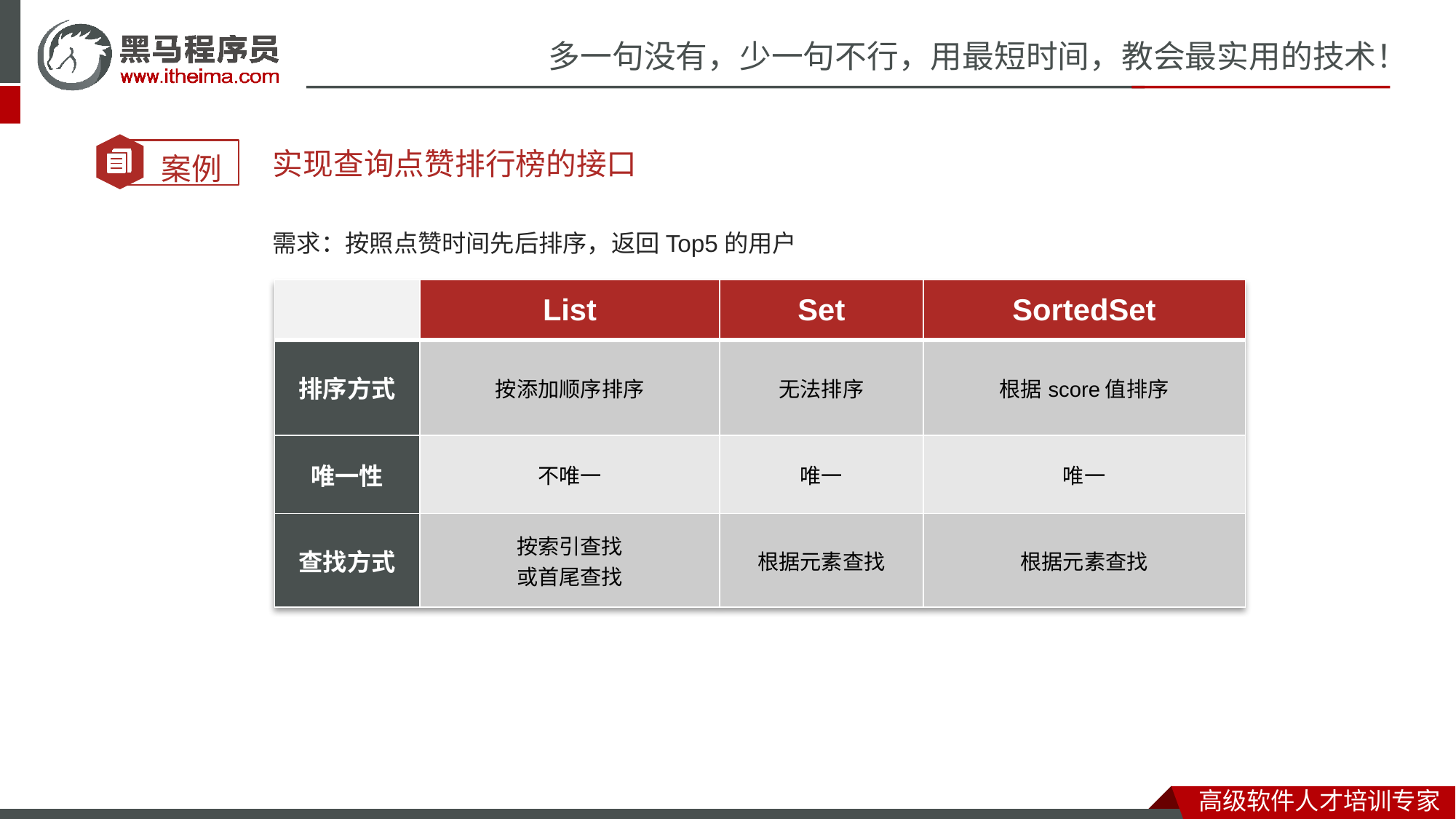

实现查询点赞排行榜的接口
需求：按照点赞时间先后排序，返回Top5的用户
|  | List | Set | SortedSet |
| --- | --- | --- | --- |
| 排序方式 | 按添加顺序排序 | 无法排序 | 根据score值排序 |
| 唯一性 | 不唯一 | 唯一 | 唯一 |
| 查找方式 | 按索引查找 或首尾查找 | 根据元素查找 | 根据元素查找 |